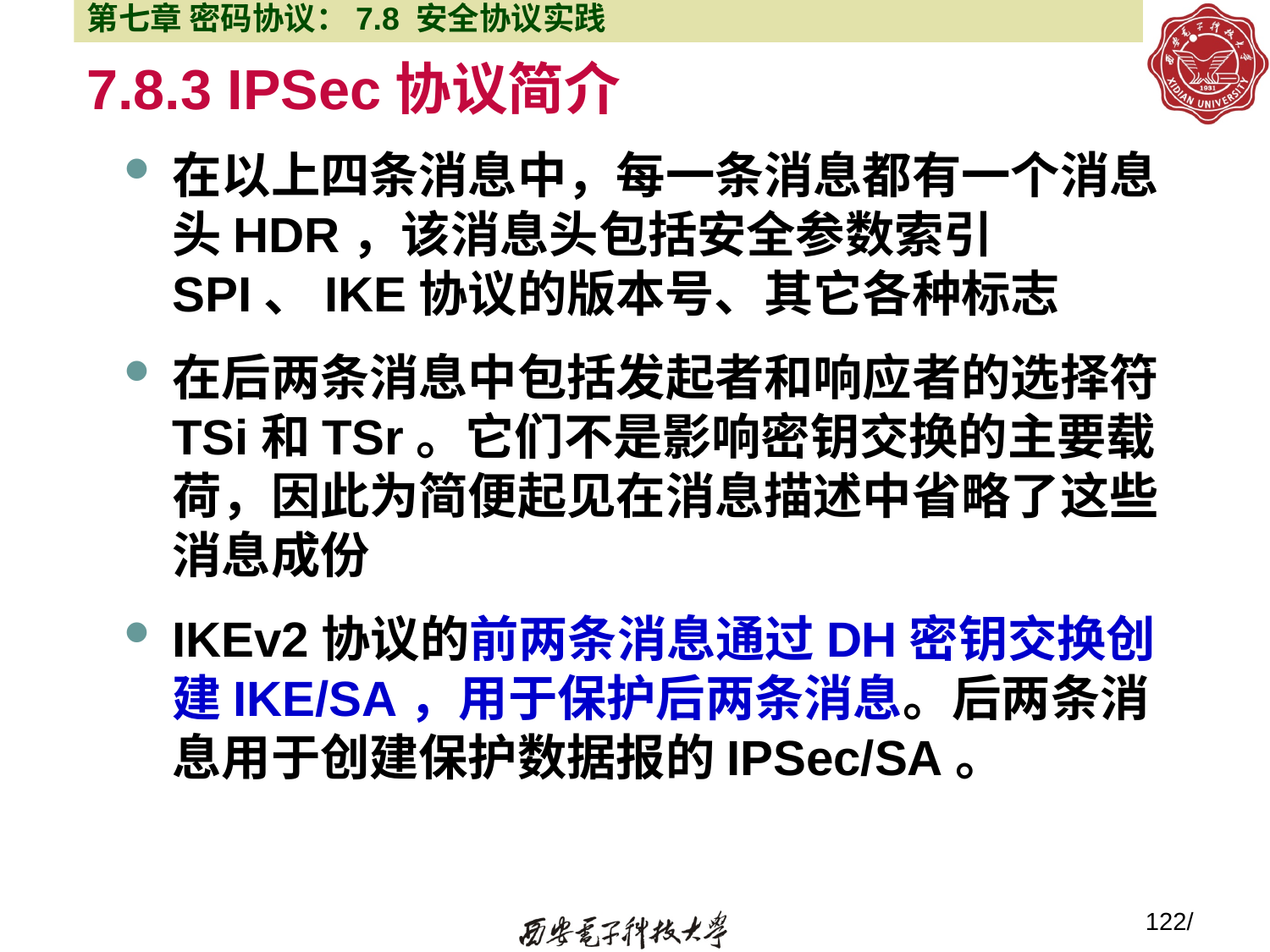

第七章 密码协议：7.8 安全协议实践
# 7.8.3 IPSec协议简介
在以上四条消息中，每一条消息都有一个消息头HDR，该消息头包括安全参数索引SPI、IKE协议的版本号、其它各种标志
在后两条消息中包括发起者和响应者的选择符TSi和TSr。它们不是影响密钥交换的主要载荷，因此为简便起见在消息描述中省略了这些消息成份
IKEv2协议的前两条消息通过DH密钥交换创建IKE/SA，用于保护后两条消息。后两条消息用于创建保护数据报的IPSec/SA。
122/